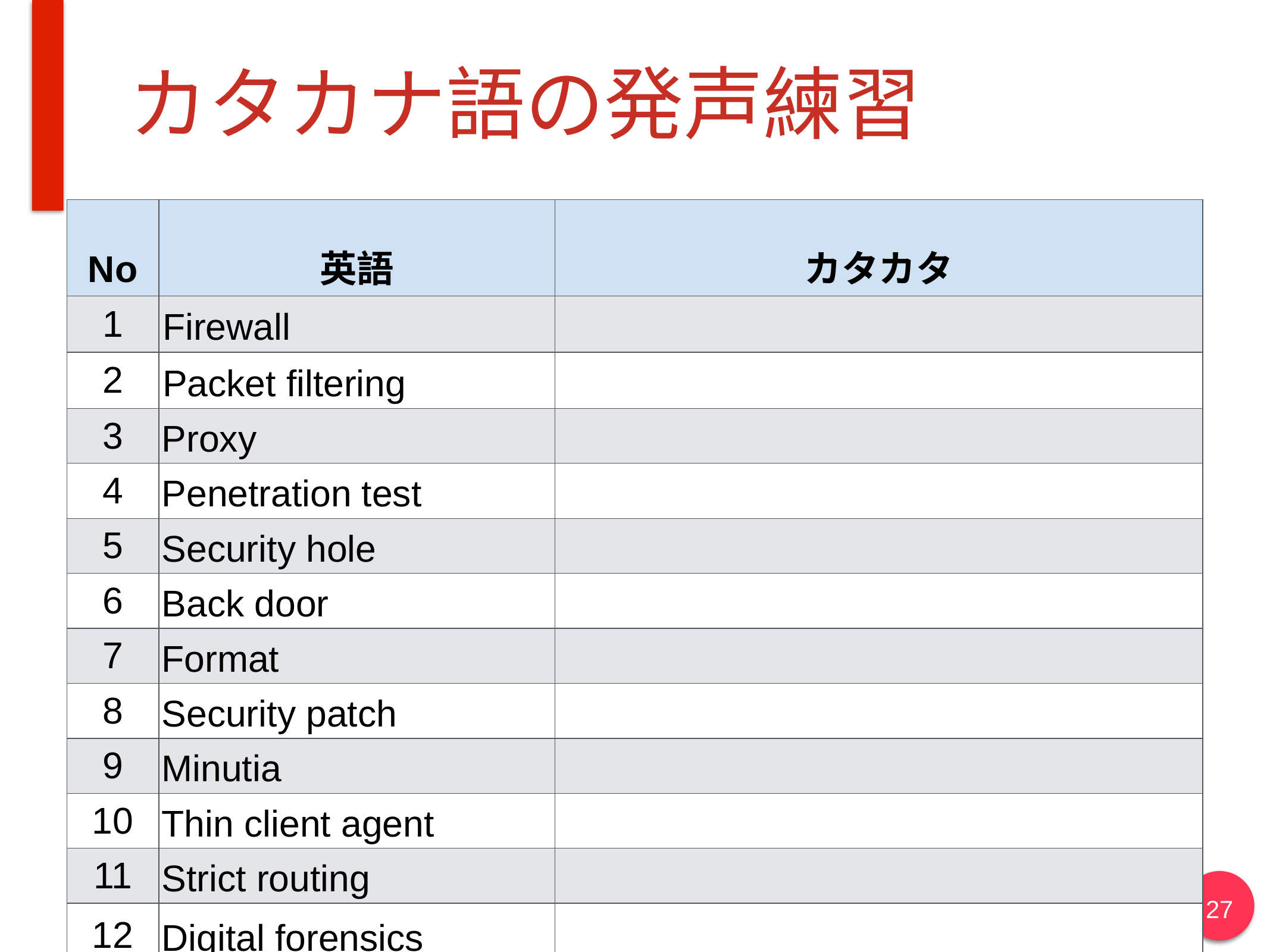

# カタカナ語の発声練習
| No | 英語 | カタカタ |
| --- | --- | --- |
| 1 | Firewall |  |
| 2 | Packet filtering |  |
| 3 | Proxy |  |
| 4 | Penetration test |  |
| 5 | Security hole |  |
| 6 | Back door |  |
| 7 | Format |  |
| 8 | Security patch |  |
| 9 | Minutia |  |
| 10 | Thin client agent |  |
| 11 | Strict routing |  |
| 12 | Digital forensics |  |
27